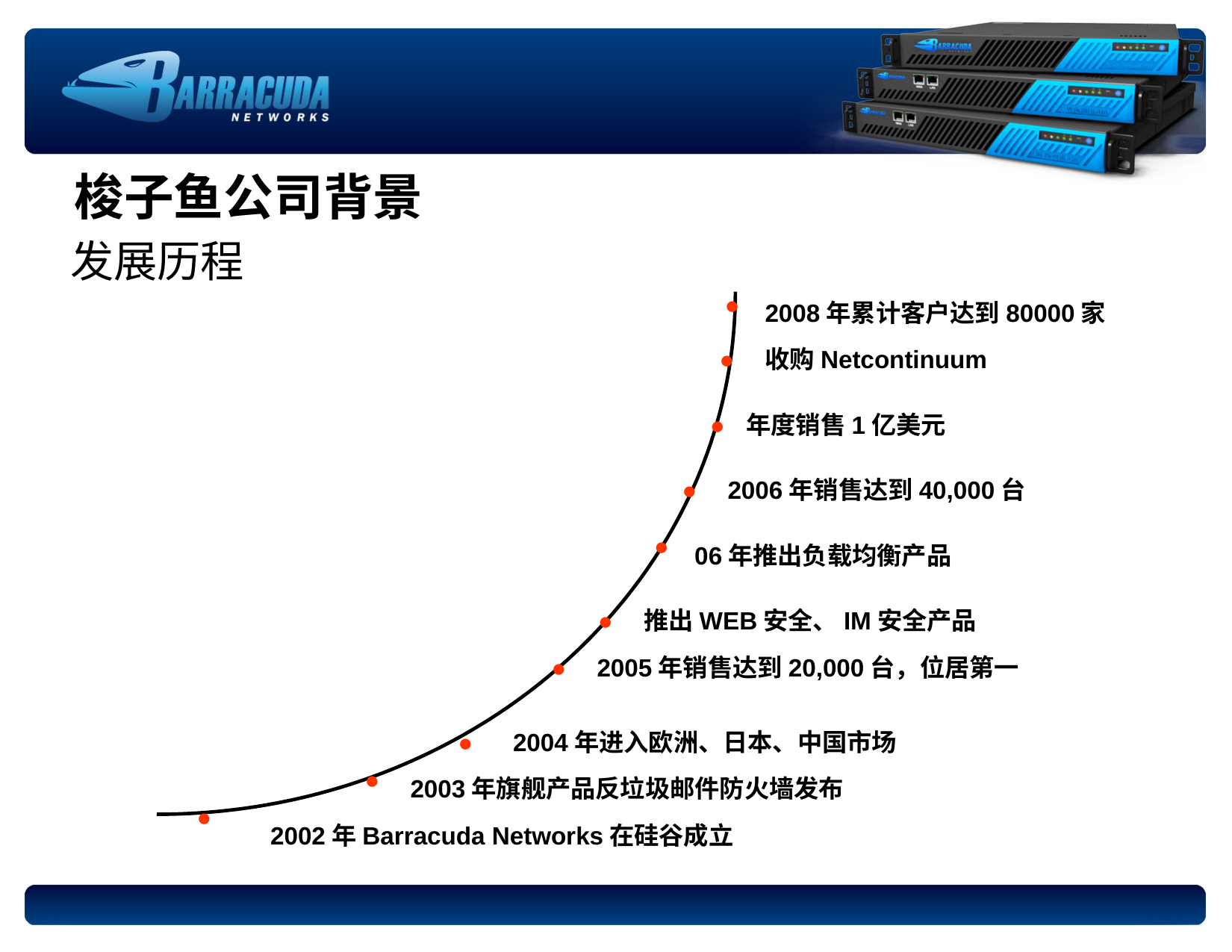

# 梭子鱼公司背景
发展历程
●

2008年累计客户达到80000家
●
收购Netcontinuum
●
年度销售1亿美元
●
2006年销售达到40,000台
●
06年推出负载均衡产品
●
推出WEB安全、IM安全产品
●
2005年销售达到20,000台，位居第一
●
2004年进入欧洲、日本、中国市场
●
2003年旗舰产品反垃圾邮件防火墙发布
●
2002年Barracuda Networks在硅谷成立